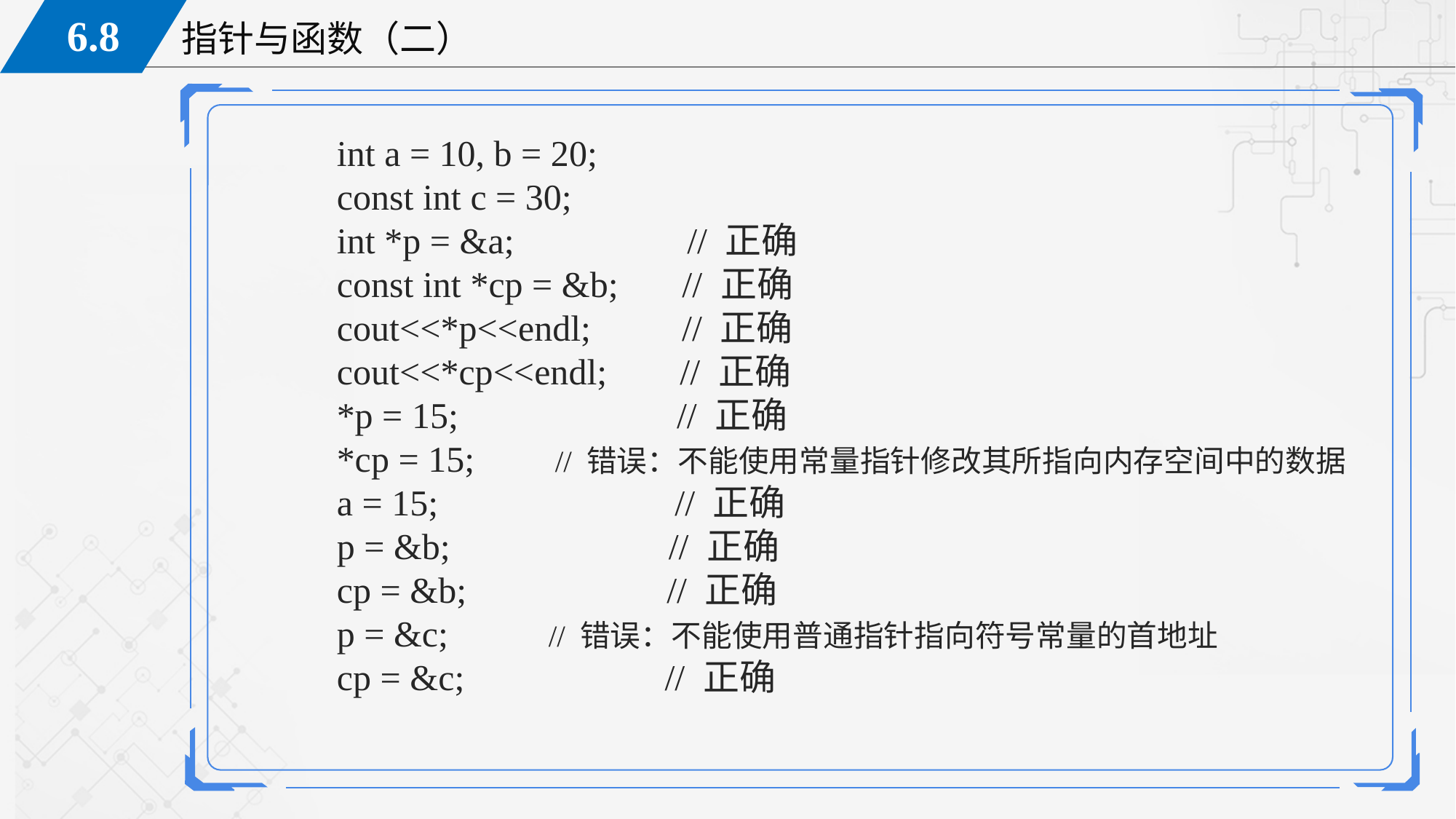

int a = 10, b = 20;
	const int c = 30;
	int *p = &a;                   // 正确
	const int *cp = &b;       // 正确
	cout<<*p<<endl;          // 正确
	cout<<*cp<<endl;        // 正确
	*p = 15;                        // 正确
	*cp = 15;	// 错误：不能使用常量指针修改其所指向内存空间中的数据
	a = 15;                          // 正确
	p = &b;                        // 正确
	cp = &b;                      // 正确
	p = &c;           // 错误：不能使用普通指针指向符号常量的首地址
	cp = &c;                      // 正确